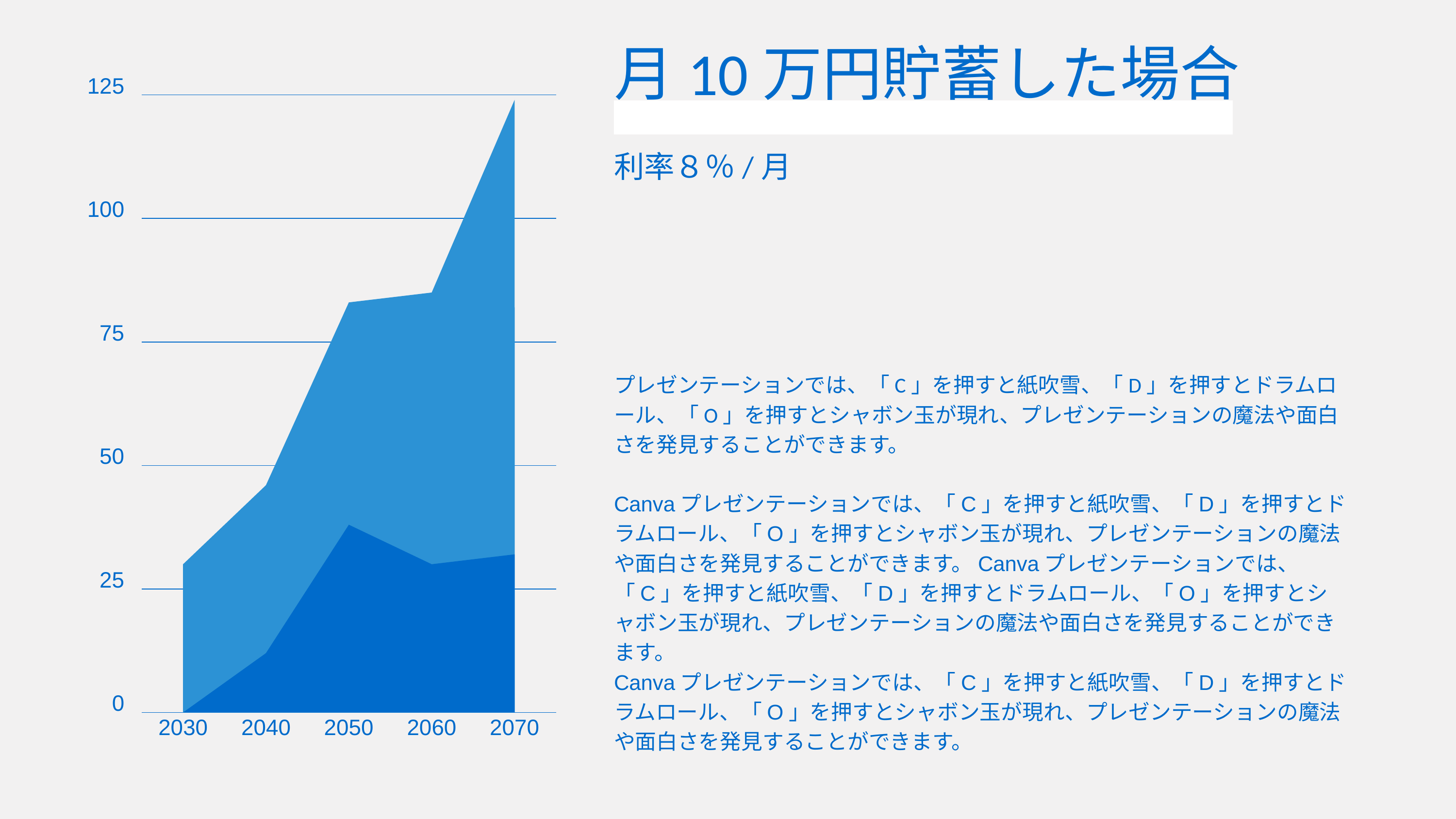

月10万円貯蓄した場合
125

100
75
50
25
0
2030
2040
2050
2060
2070

利率８％/月
プレゼンテーションでは、「C」を押すと紙吹雪、「D」を押すとドラムロール、「O」を押すとシャボン玉が現れ、プレゼンテーションの魔法や面白さを発見することができます。

Canvaプレゼンテーションでは、「C」を押すと紙吹雪、「D」を押すとドラムロール、「O」を押すとシャボン玉が現れ、プレゼンテーションの魔法や面白さを発見することができます。Canvaプレゼンテーションでは、「C」を押すと紙吹雪、「D」を押すとドラムロール、「O」を押すとシャボン玉が現れ、プレゼンテーションの魔法や面白さを発見することができます。
Canvaプレゼンテーションでは、「C」を押すと紙吹雪、「D」を押すとドラムロール、「O」を押すとシャボン玉が現れ、プレゼンテーションの魔法や面白さを発見することができます。